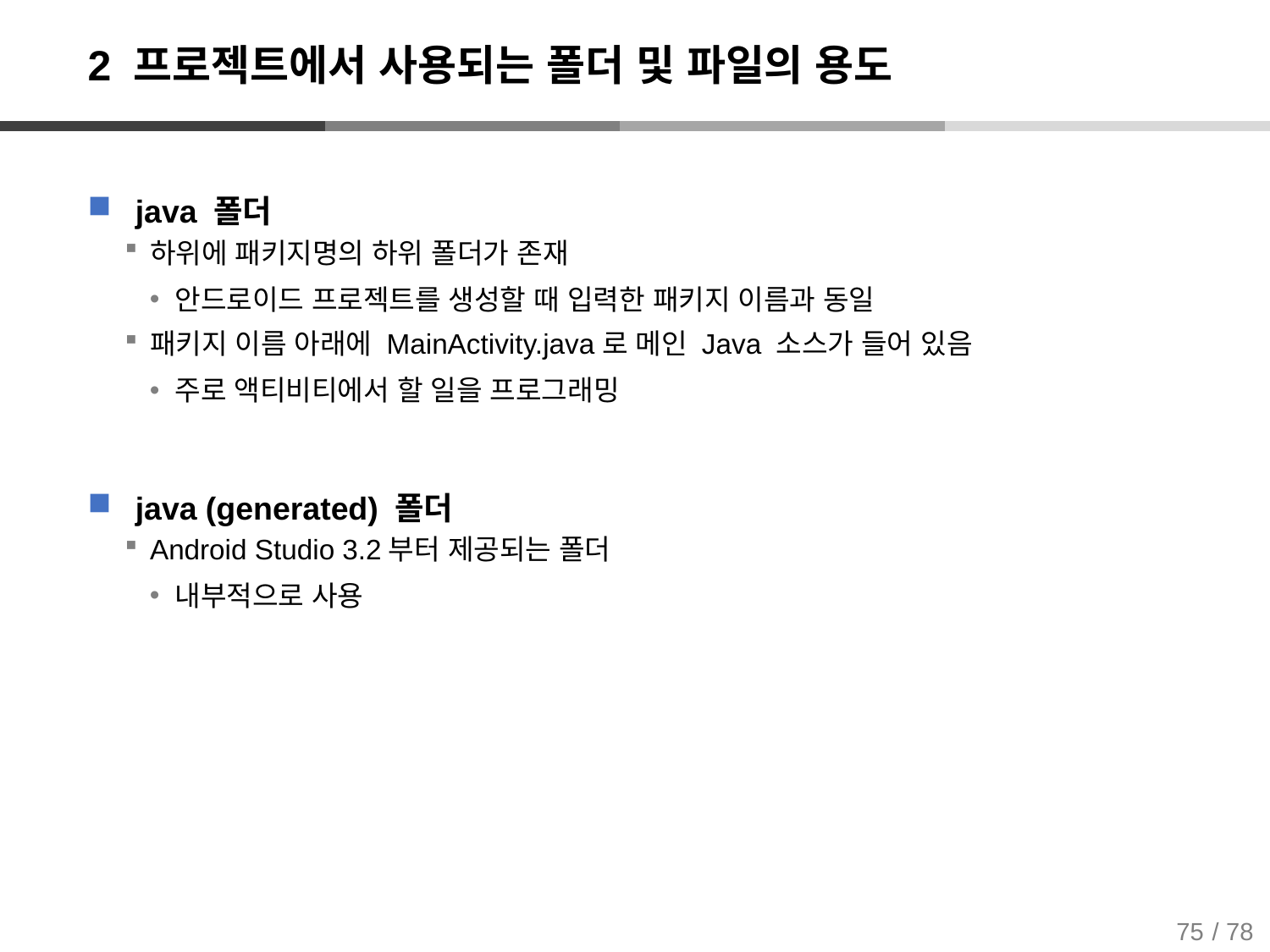

# 2 프로젝트에서 사용되는 폴더 및 파일의 용도
java 폴더
하위에 패키지명의 하위 폴더가 존재
안드로이드 프로젝트를 생성할 때 입력한 패키지 이름과 동일
패키지 이름 아래에 MainActivity.java로 메인 Java 소스가 들어 있음
주로 액티비티에서 할 일을 프로그래밍

java (generated) 폴더
Android Studio 3.2부터 제공되는 폴더
내부적으로 사용